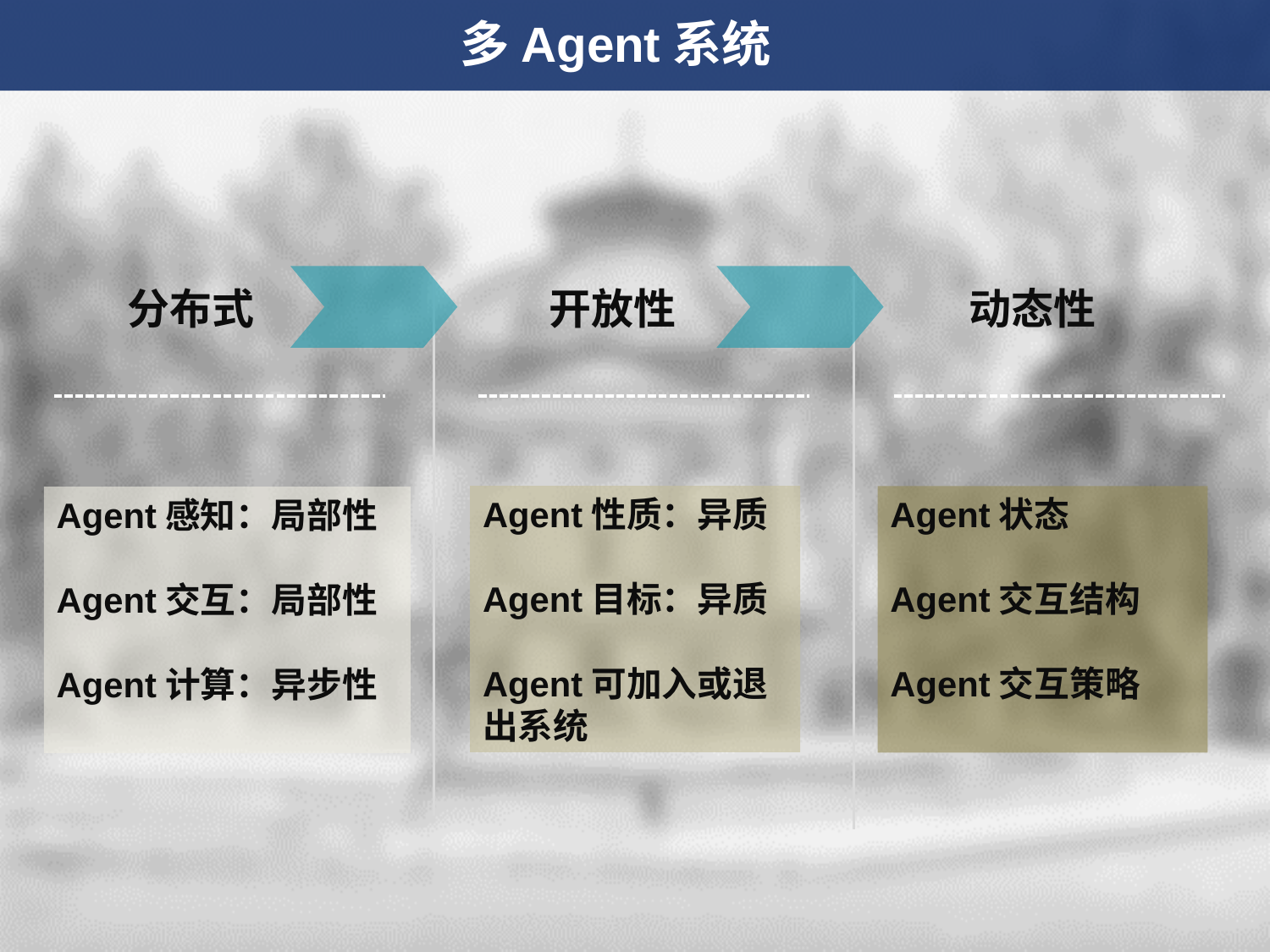

多Agent系统

分布式
开放性
动态性
Agent性质：异质

Agent目标：异质

Agent可加入或退出系统
Agent状态

Agent交互结构

Agent交互策略

Agent感知：局部性

Agent交互：局部性

Agent计算：异步性